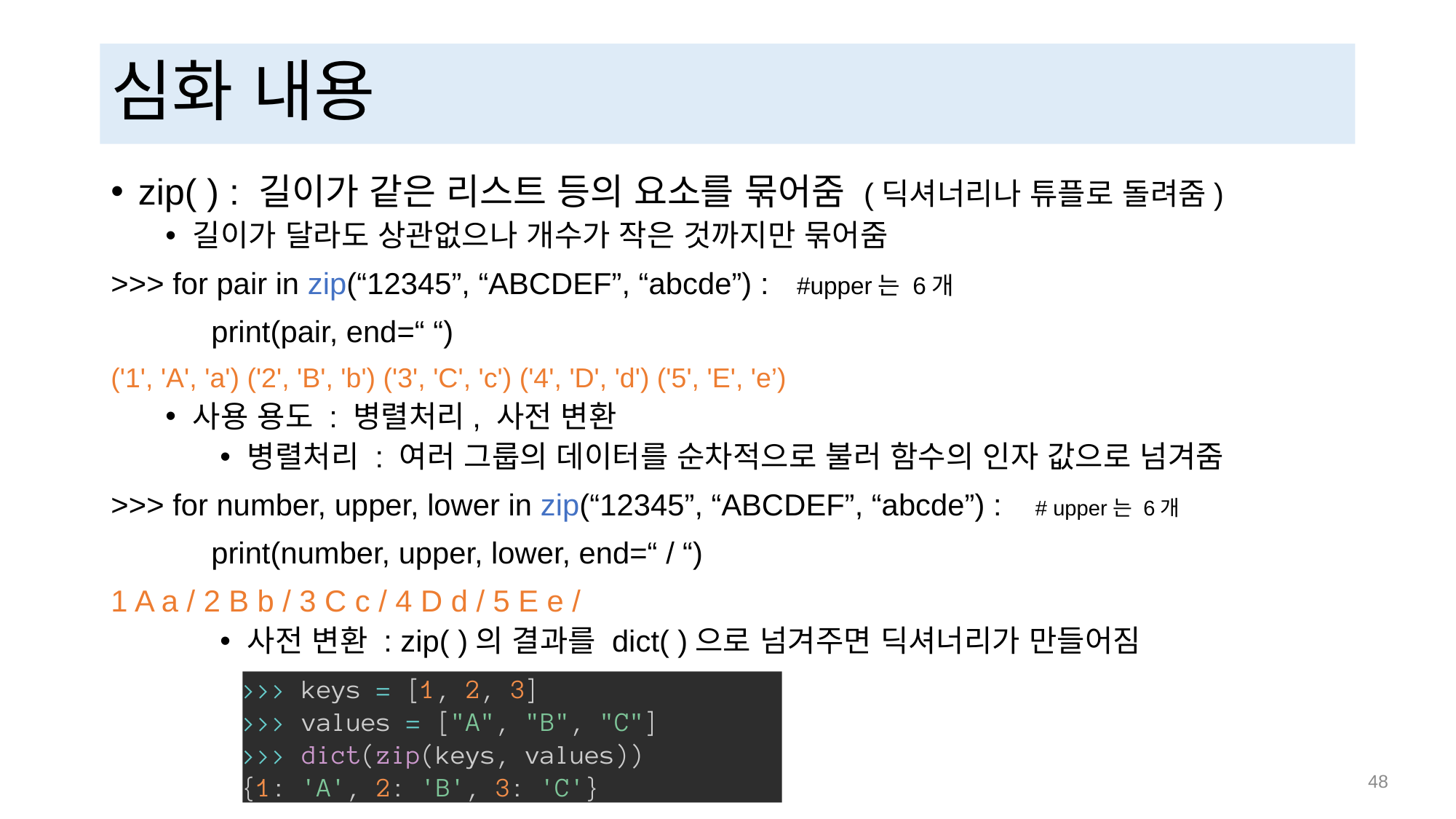

# 심화 내용
zip( ) : 길이가 같은 리스트 등의 요소를 묶어줌 (딕셔너리나 튜플로 돌려줌)
길이가 달라도 상관없으나 개수가 작은 것까지만 묶어줌
>>> for pair in zip(“12345”, “ABCDEF”, “abcde”) :    #upper는 6개
            print(pair, end=“ “)
('1', 'A', 'a') ('2', 'B', 'b') ('3', 'C', 'c') ('4', 'D', 'd') ('5', 'E', 'e’)
사용 용도 : 병렬처리, 사전 변환
병렬처리 : 여러 그룹의 데이터를 순차적으로 불러 함수의 인자 값으로 넘겨줌
>>> for number, upper, lower in zip(“12345”, “ABCDEF”, “abcde”) :    # upper는 6개
            print(number, upper, lower, end=“ / “)
1 A a / 2 B b / 3 C c / 4 D d / 5 E e /
사전 변환 : zip( )의 결과를 dict( )으로 넘겨주면 딕셔너리가 만들어짐

>>> keys = [1, 2, 3]
>>> values = ["A", "B", "C"]
>>> dict(zip(keys, values))
{1: 'A', 2: 'B', 3: 'C'}

 48